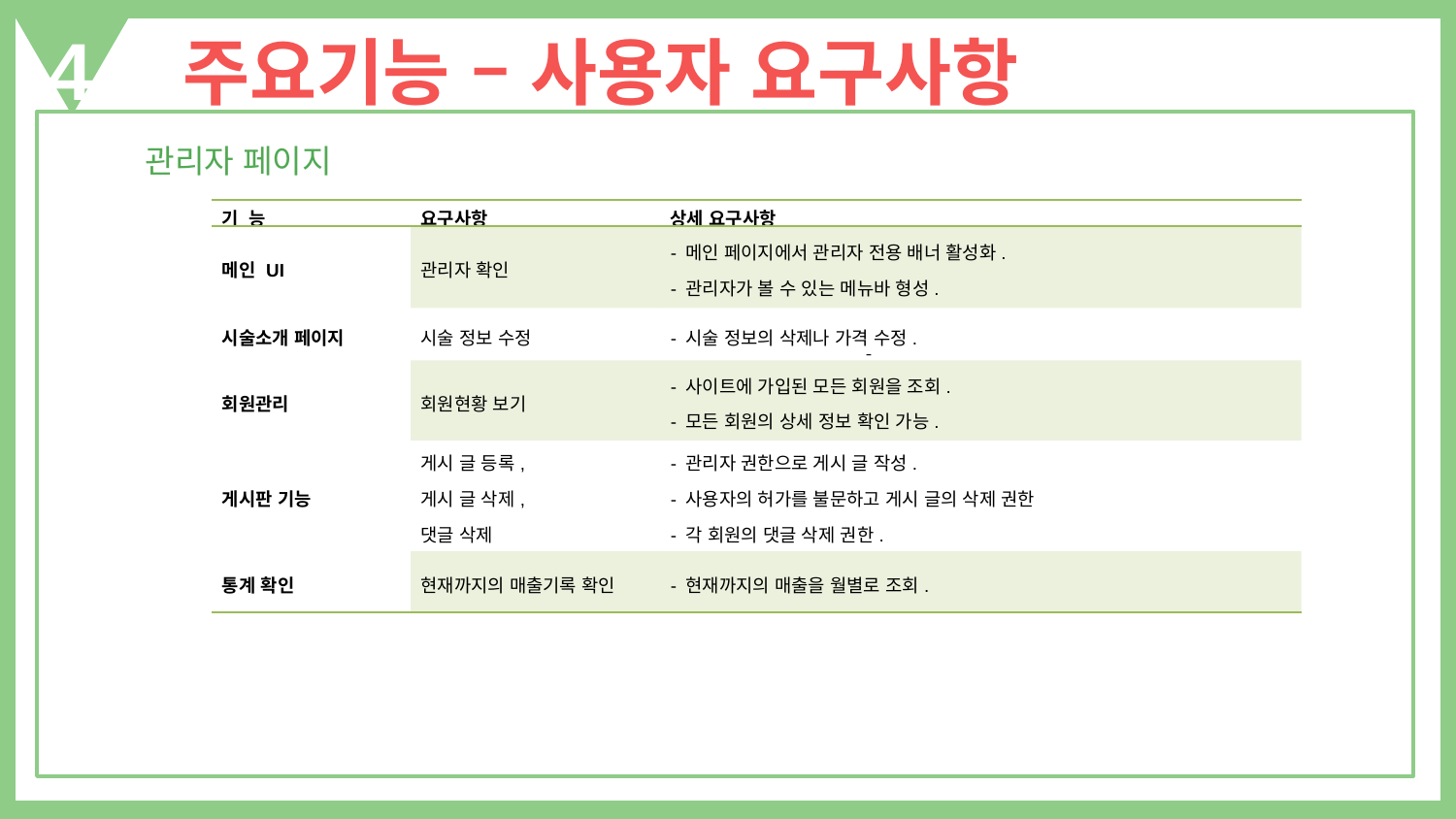

4
주요기능 – 사용자 요구사항
관리자 페이지
| 기 능 | 요구사항 | 상세 요구사항 |
| --- | --- | --- |
| 메인 UI | 관리자 확인 | - 메인 페이지에서 관리자 전용 배너 활성화. - 관리자가 볼 수 있는 메뉴바 형성. |
| 시술소개 페이지 | 시술 정보 수정 | - 시술 정보의 삭제나 가격 수정. |
| 회원관리 | 회원현황 보기 | - 사이트에 가입된 모든 회원을 조회. - 모든 회원의 상세 정보 확인 가능. |
| 게시판 기능 | 게시 글 등록, 게시 글 삭제, 댓글 삭제 | - 관리자 권한으로 게시 글 작성. - 사용자의 허가를 불문하고 게시 글의 삭제 권한 - 각 회원의 댓글 삭제 권한. |
| 통계 확인 | 현재까지의 매출기록 확인 | - 현재까지의 매출을 월별로 조회. |
-